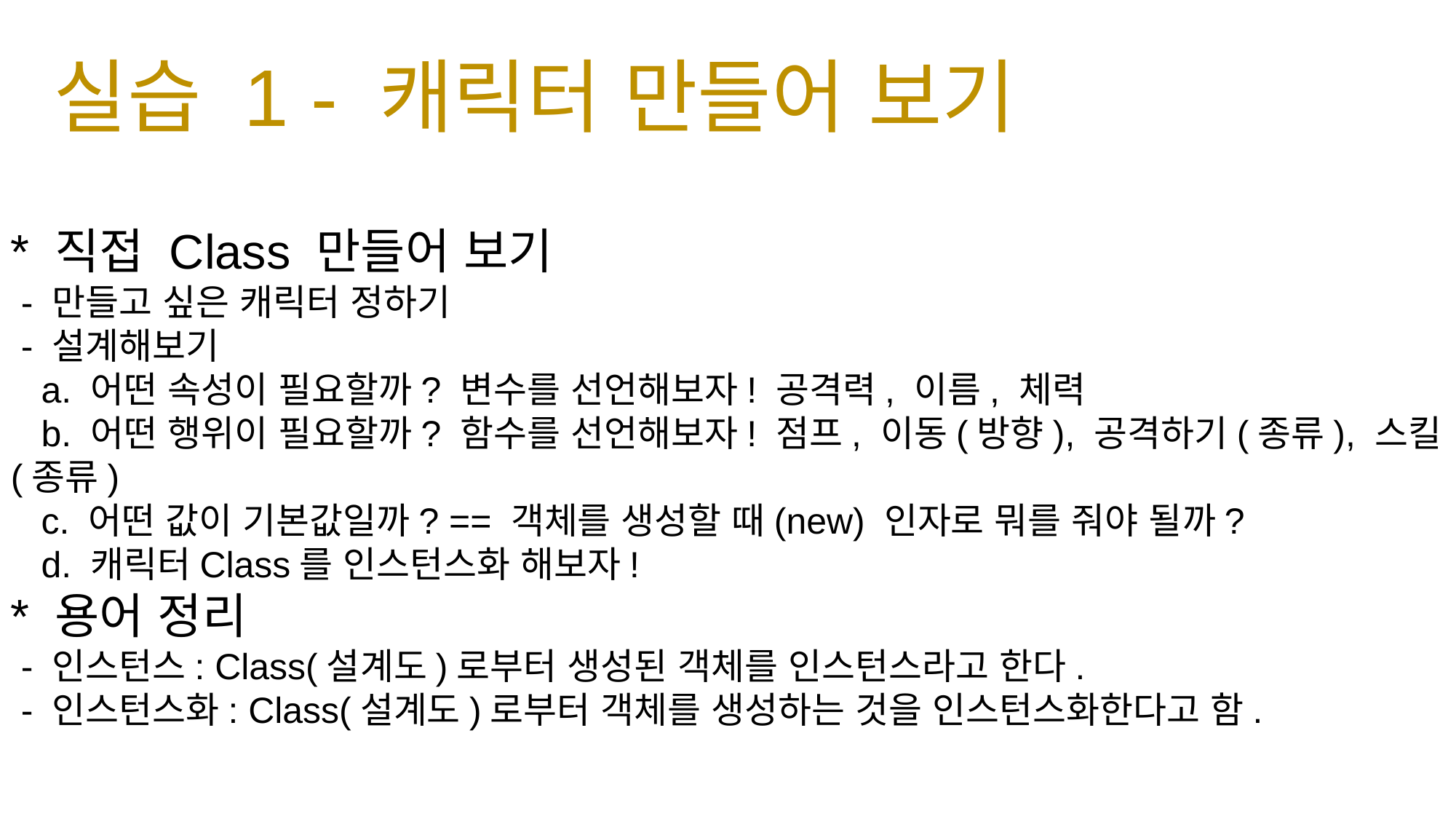

# 실습 1 - 캐릭터 만들어 보기
* 직접 Class 만들어 보기
 - 만들고 싶은 캐릭터 정하기
 - 설계해보기
   a. 어떤 속성이 필요할까? 변수를 선언해보자! 공격력, 이름, 체력
   b. 어떤 행위이 필요할까? 함수를 선언해보자! 점프, 이동(방향), 공격하기(종류), 스킬(종류)
   c. 어떤 값이 기본값일까? == 객체를 생성할 때(new) 인자로 뭐를 줘야 될까?
   d. 캐릭터Class를 인스턴스화 해보자!
* 용어 정리
 - 인스턴스: Class(설계도)로부터 생성된 객체를 인스턴스라고 한다.
 - 인스턴스화: Class(설계도)로부터 객체를 생성하는 것을 인스턴스화한다고 함.